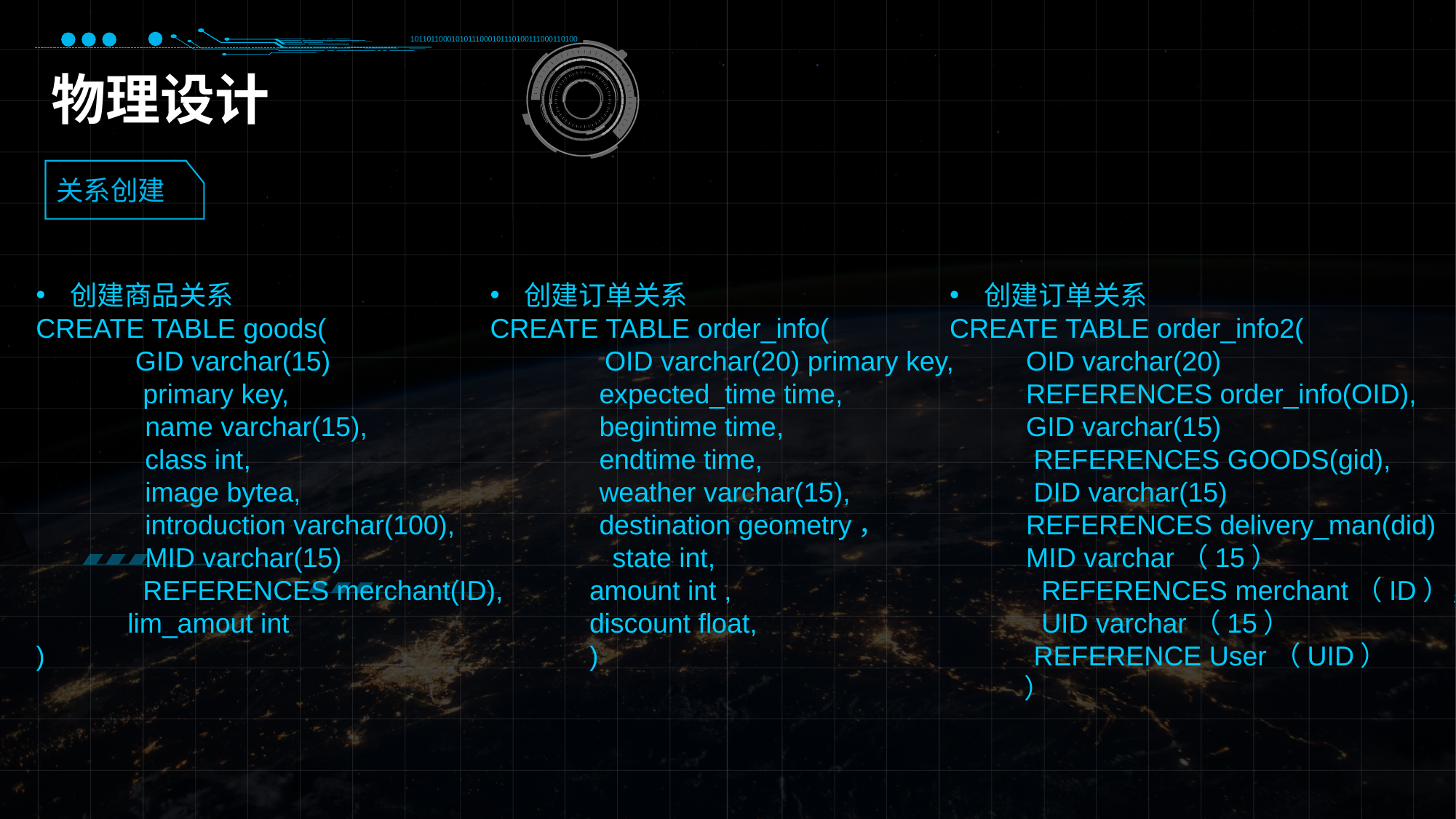

10110110001010111000101110100111000110100

物理设计
关系创建
创建商品关系
CREATE TABLE goods(
             GID varchar(15)
              primary key,
	name varchar(15),
	class int,
	image bytea,
	introduction varchar(100),
	MID varchar(15)
              REFERENCES merchant(ID),
            lim_amout int
)
创建订单关系
CREATE TABLE order_info(
               OID varchar(20) primary key,
	expected_time time,
	begintime time,
	endtime time,
	weather varchar(15),
	destination geometry，
                state int,
             amount int ,
             discount float,
             )

创建订单关系
CREATE TABLE order_info2(
          OID varchar(20)
          REFERENCES order_info(OID),
          GID varchar(15)
           REFERENCES GOODS(gid),
           DID varchar(15)
          REFERENCES delivery_man(did)
          MID varchar（15）
            REFERENCES merchant（ID），
            UID varchar（15）
           REFERENCE User（UID）
           ）